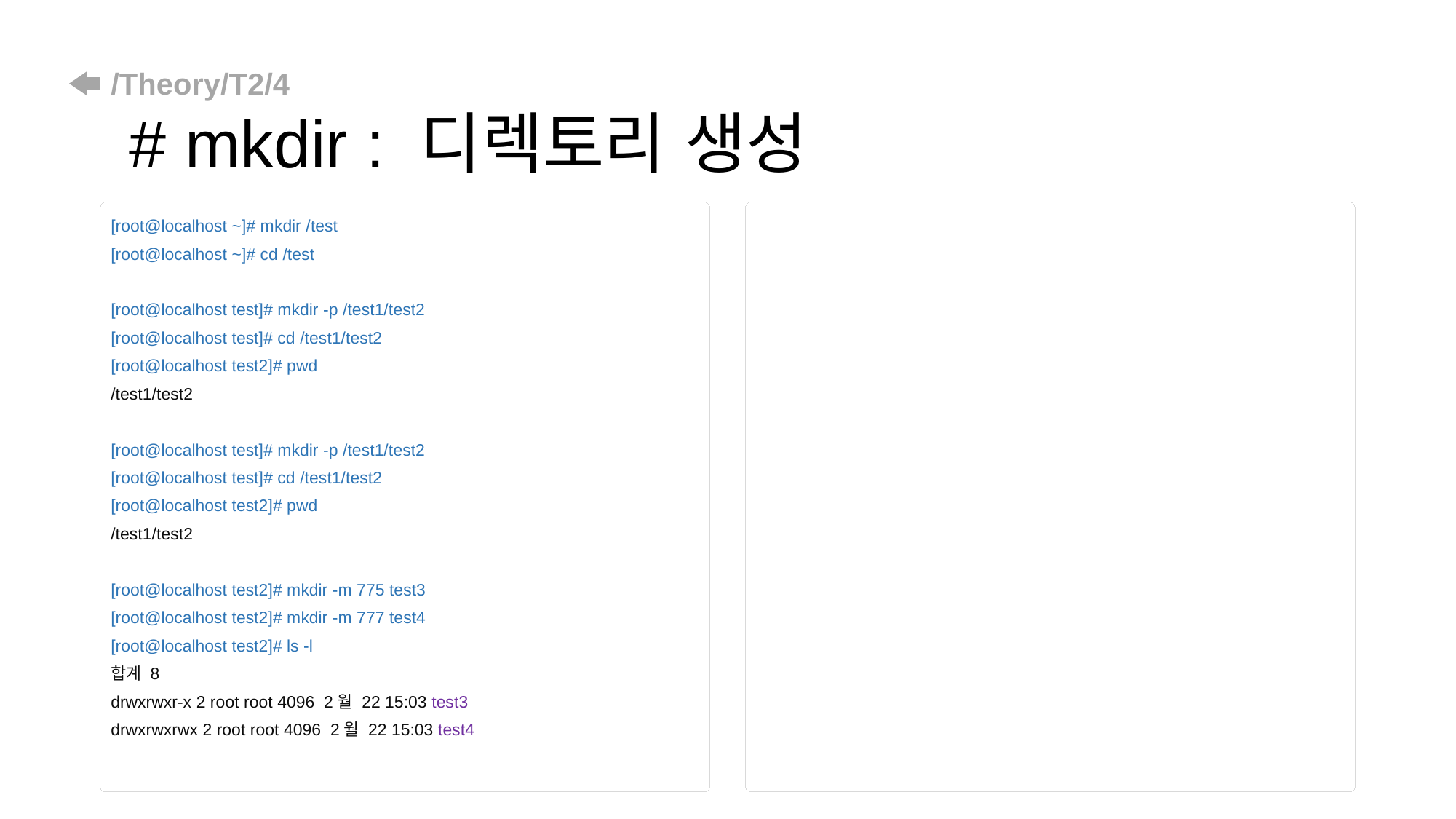

# /Theory/T2/4 # mkdir : 디렉토리 생성

[root@localhost ~]# mkdir /test
[root@localhost ~]# cd /test

[root@localhost test]# mkdir -p /test1/test2
[root@localhost test]# cd /test1/test2
[root@localhost test2]# pwd
/test1/test2

[root@localhost test]# mkdir -p /test1/test2
[root@localhost test]# cd /test1/test2
[root@localhost test2]# pwd
/test1/test2

[root@localhost test2]# mkdir -m 775 test3
[root@localhost test2]# mkdir -m 777 test4
[root@localhost test2]# ls -l
합계 8
drwxrwxr-x 2 root root 4096  2월 22 15:03 test3
drwxrwxrwx 2 root root 4096  2월 22 15:03 test4